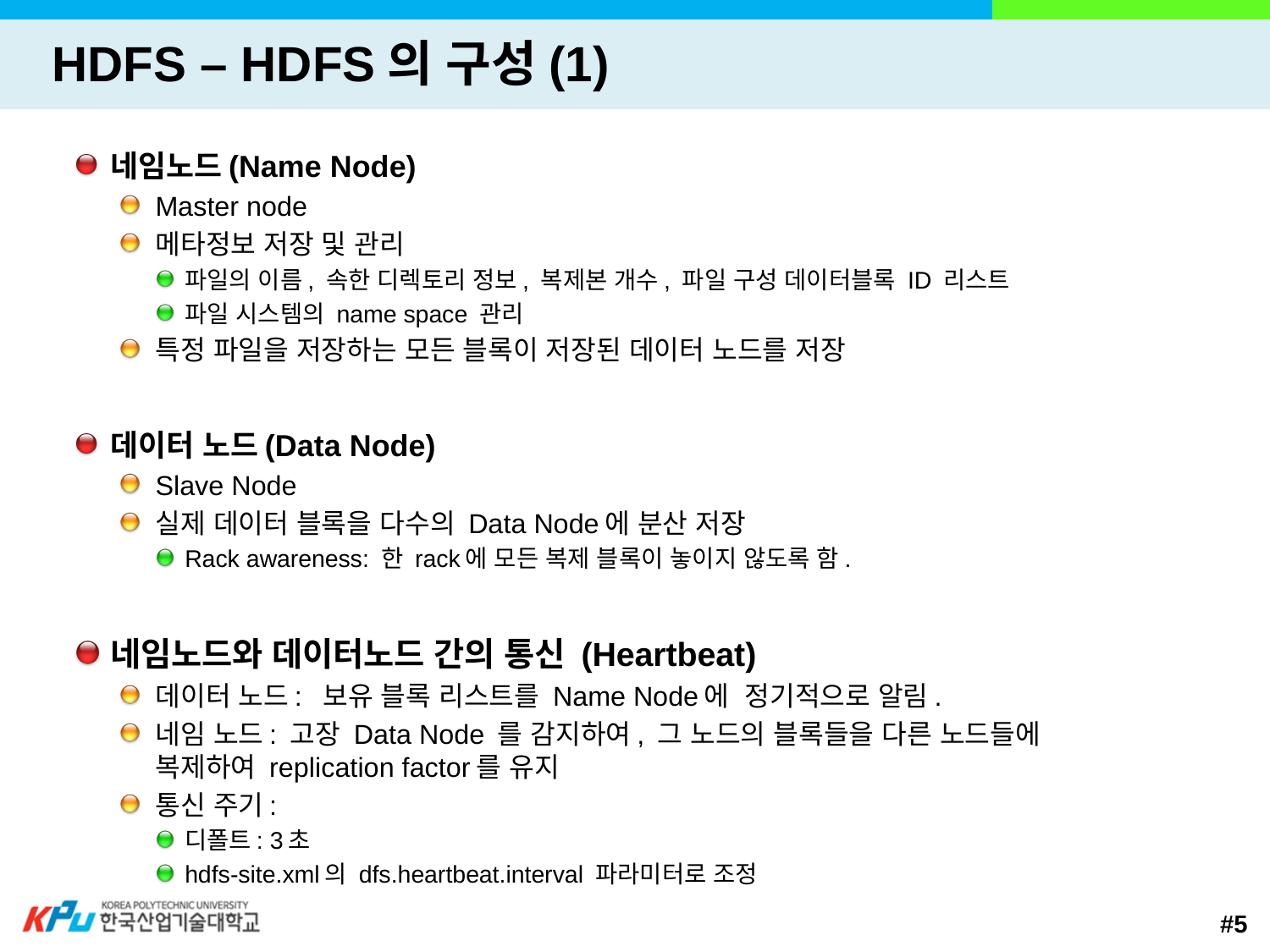

# HDFS – HDFS의 구성(1)
네임노드(Name Node)
Master node
메타정보 저장 및 관리
파일의 이름, 속한 디렉토리 정보, 복제본 개수, 파일 구성 데이터블록 ID 리스트
파일 시스템의 name space 관리
특정 파일을 저장하는 모든 블록이 저장된 데이터 노드를 저장

데이터 노드(Data Node)
Slave Node
실제 데이터 블록을 다수의 Data Node에 분산 저장
Rack awareness: 한 rack에 모든 복제 블록이 놓이지 않도록 함.

네임노드와 데이터노드 간의 통신 (Heartbeat)
데이터 노드:  보유 블록 리스트를 Name Node에  정기적으로 알림.
네임 노드: 고장 Data Node 를 감지하여, 그 노드의 블록들을 다른 노드들에 복제하여 replication factor를 유지
통신 주기:
디폴트: 3초
hdfs-site.xml의 dfs.heartbeat.interval 파라미터로 조정